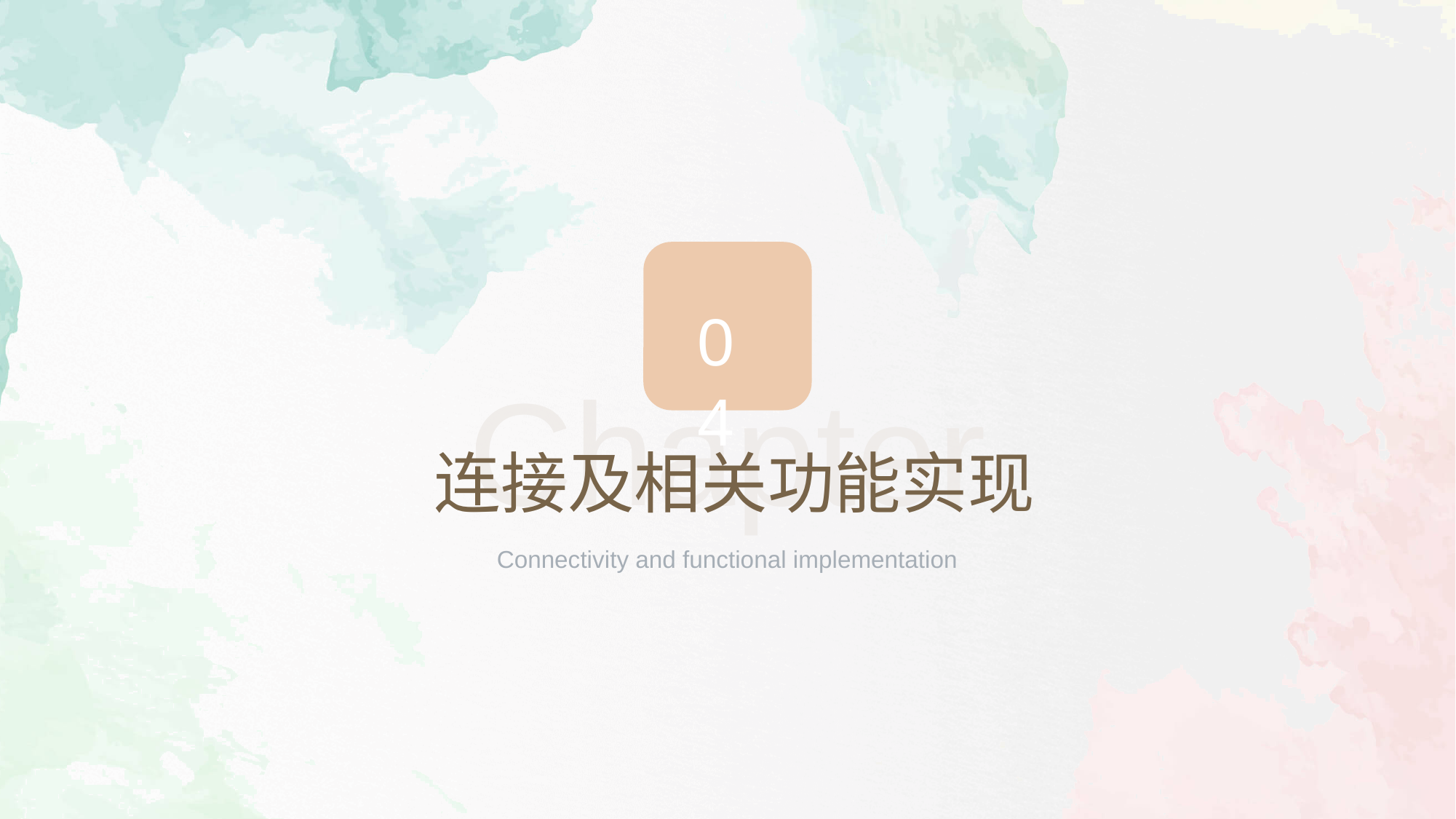

04
Chapter
连接及相关功能实现
Connectivity and functional implementation